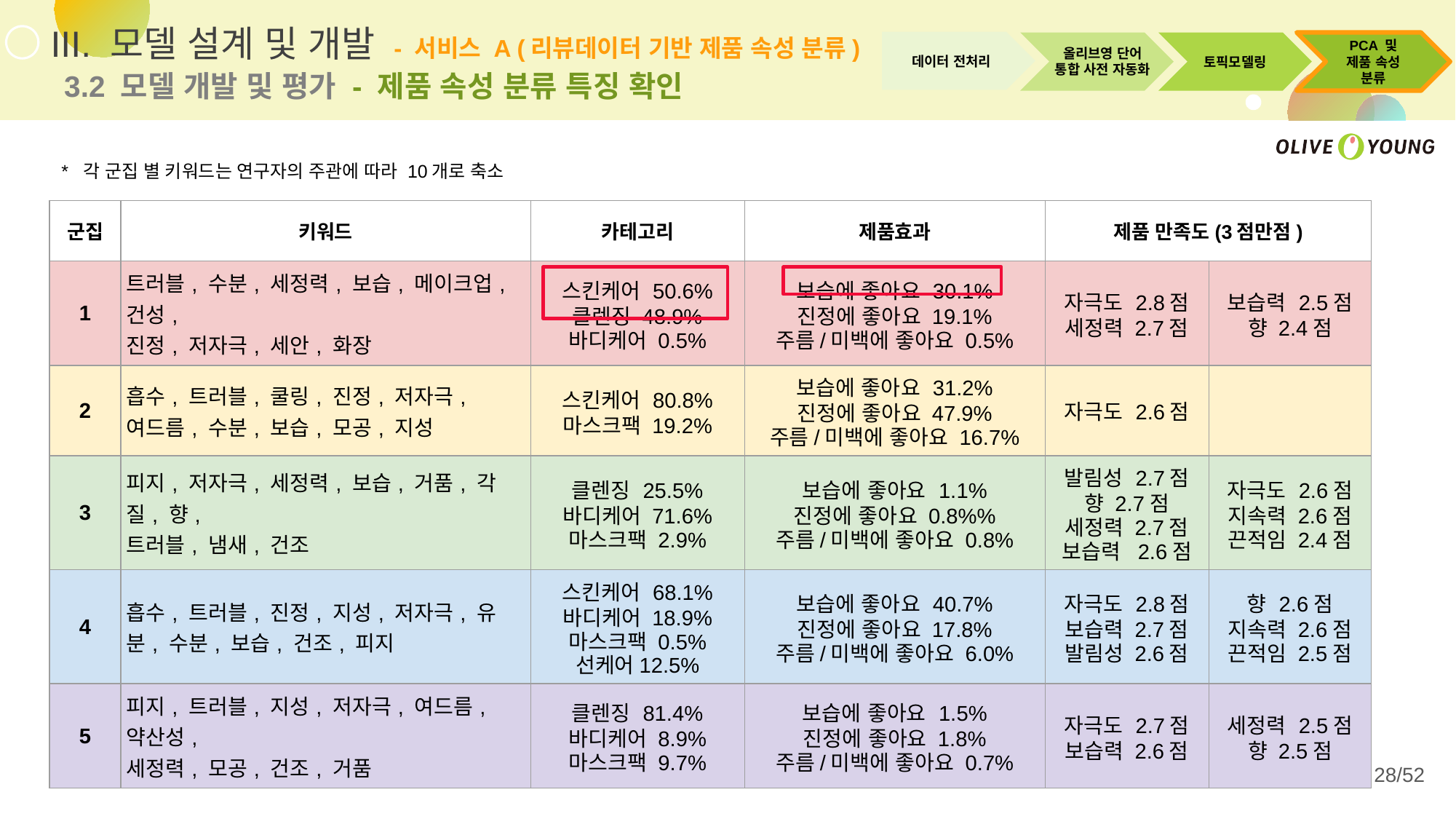

III. 모델 설계 및 개발 - 서비스 A (리뷰데이터 기반 제품 속성 분류)
올리브영 단어
통합 사전 자동화
데이터 전처리

토픽모델링
PCA 및
제품 속성 분류
3.2 모델 개발 및 평가 - 제품 속성 분류 특징 확인
*  각 군집 별 키워드는 연구자의 주관에 따라 10개로 축소
| 군집 | 키워드 | 카테고리 | 제품효과 | 제품 만족도(3점만점) |  |
| --- | --- | --- | --- | --- | --- |
| 1 | 트러블, 수분, 세정력, 보습, 메이크업, 건성, 진정, 저자극, 세안, 화장 | 스킨케어 50.6% 클렌징 48.9% 바디케어 0.5% | 보습에 좋아요 30.1% 진정에 좋아요 19.1% 주름/미백에 좋아요 0.5% | 자극도 2.8점 세정력 2.7점 | 보습력 2.5점 향 2.4점 |
| 2 | 흡수, 트러블, 쿨링, 진정, 저자극, 여드름, 수분, 보습, 모공, 지성 | 스킨케어 80.8% 마스크팩 19.2% | 보습에 좋아요 31.2% 진정에 좋아요 47.9% 주름/미백에 좋아요 16.7% | 자극도 2.6점 |  |
| 3 | 피지, 저자극, 세정력, 보습, 거품, 각질, 향, 트러블, 냄새, 건조 | 클렌징 25.5% 바디케어 71.6% 마스크팩 2.9% | 보습에 좋아요 1.1% 진정에 좋아요 0.8%% 주름/미백에 좋아요 0.8% | 발림성 2.7점 향 2.7점 세정력 2.7점 보습력 2.6점 | 자극도 2.6점 지속력 2.6점 끈적임 2.4점 |
| 4 | 흡수, 트러블, 진정, 지성, 저자극, 유분, 수분, 보습, 건조, 피지 | 스킨케어 68.1% 바디케어 18.9% 마스크팩 0.5% 선케어12.5% | 보습에 좋아요 40.7% 진정에 좋아요 17.8% 주름/미백에 좋아요 6.0% | 자극도 2.8점 보습력 2.7점 발림성 2.6점 | 향 2.6점 지속력 2.6점 끈적임 2.5점 |
| 5 | 피지, 트러블, 지성, 저자극, 여드름, 약산성, 세정력, 모공, 건조, 거품 | 클렌징 81.4% 바디케어 8.9% 마스크팩 9.7% | 보습에 좋아요 1.5% 진정에 좋아요 1.8% 주름/미백에 좋아요 0.7% | 자극도 2.7점 보습력 2.6점 | 세정력 2.5점 향 2.5점 |

28/52